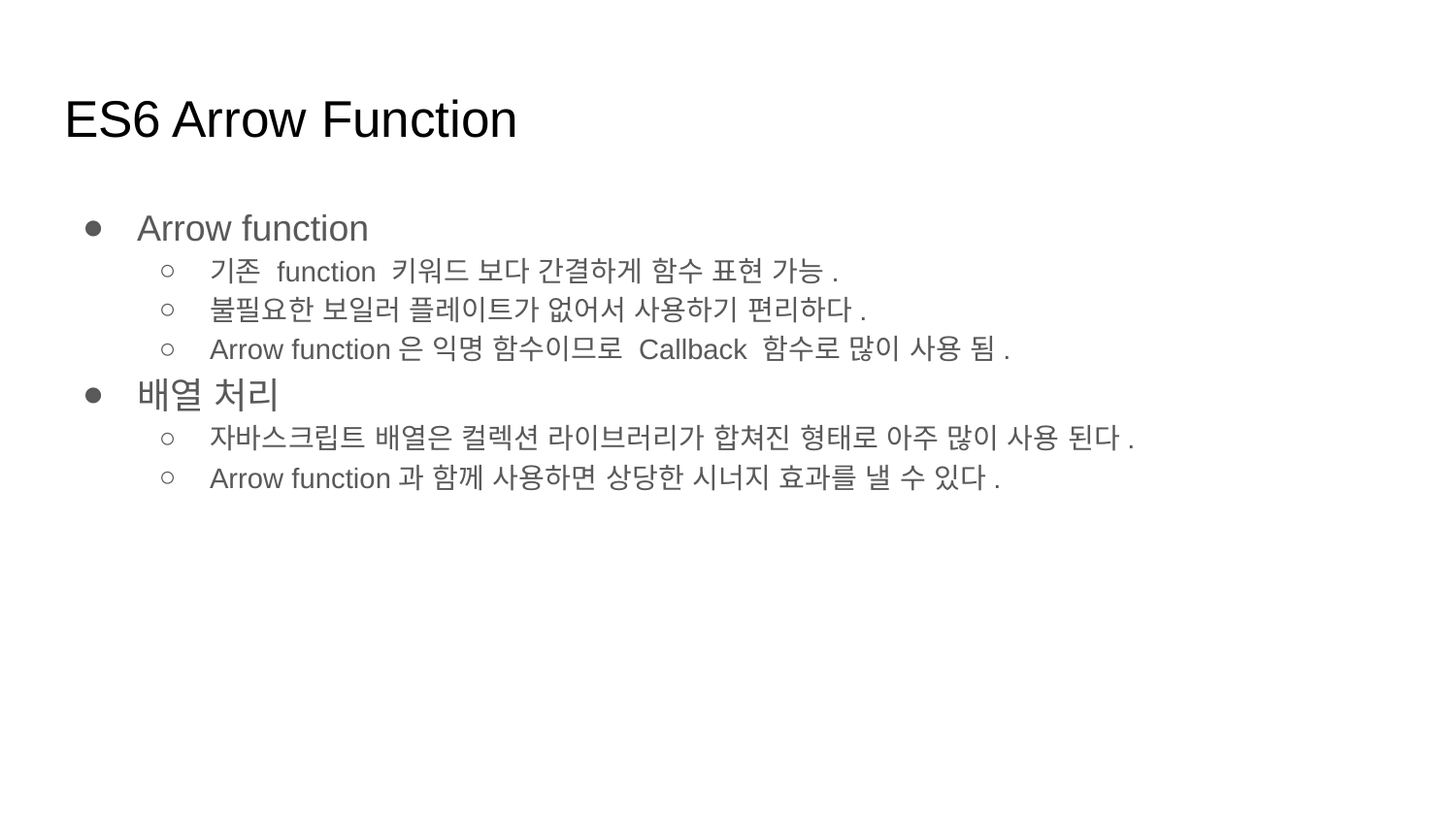

# ES6 Arrow Function
Arrow function
기존 function 키워드 보다 간결하게 함수 표현 가능.
불필요한 보일러 플레이트가 없어서 사용하기 편리하다.
Arrow function은 익명 함수이므로 Callback 함수로 많이 사용 됨.
배열 처리
자바스크립트 배열은 컬렉션 라이브러리가 합쳐진 형태로 아주 많이 사용 된다.
Arrow function과 함께 사용하면 상당한 시너지 효과를 낼 수 있다.